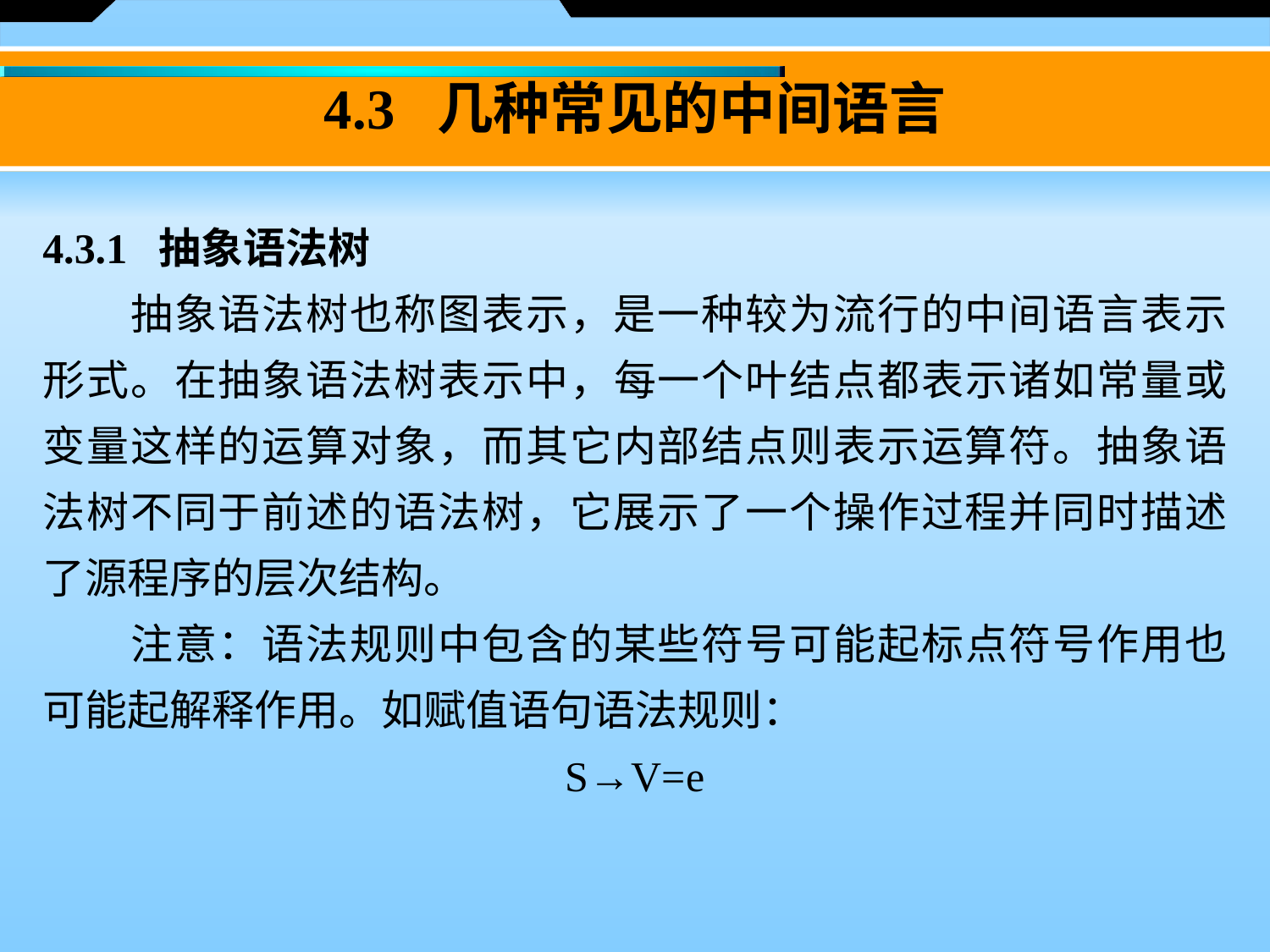

4.3  几种常见的中间语言

4.3.1  抽象语法树
　　抽象语法树也称图表示，是一种较为流行的中间语言表示形式。在抽象语法树表示中，每一个叶结点都表示诸如常量或变量这样的运算对象，而其它内部结点则表示运算符。抽象语法树不同于前述的语法树，它展示了一个操作过程并同时描述了源程序的层次结构。
　　注意：语法规则中包含的某些符号可能起标点符号作用也可能起解释作用。如赋值语句语法规则：
S→V=e